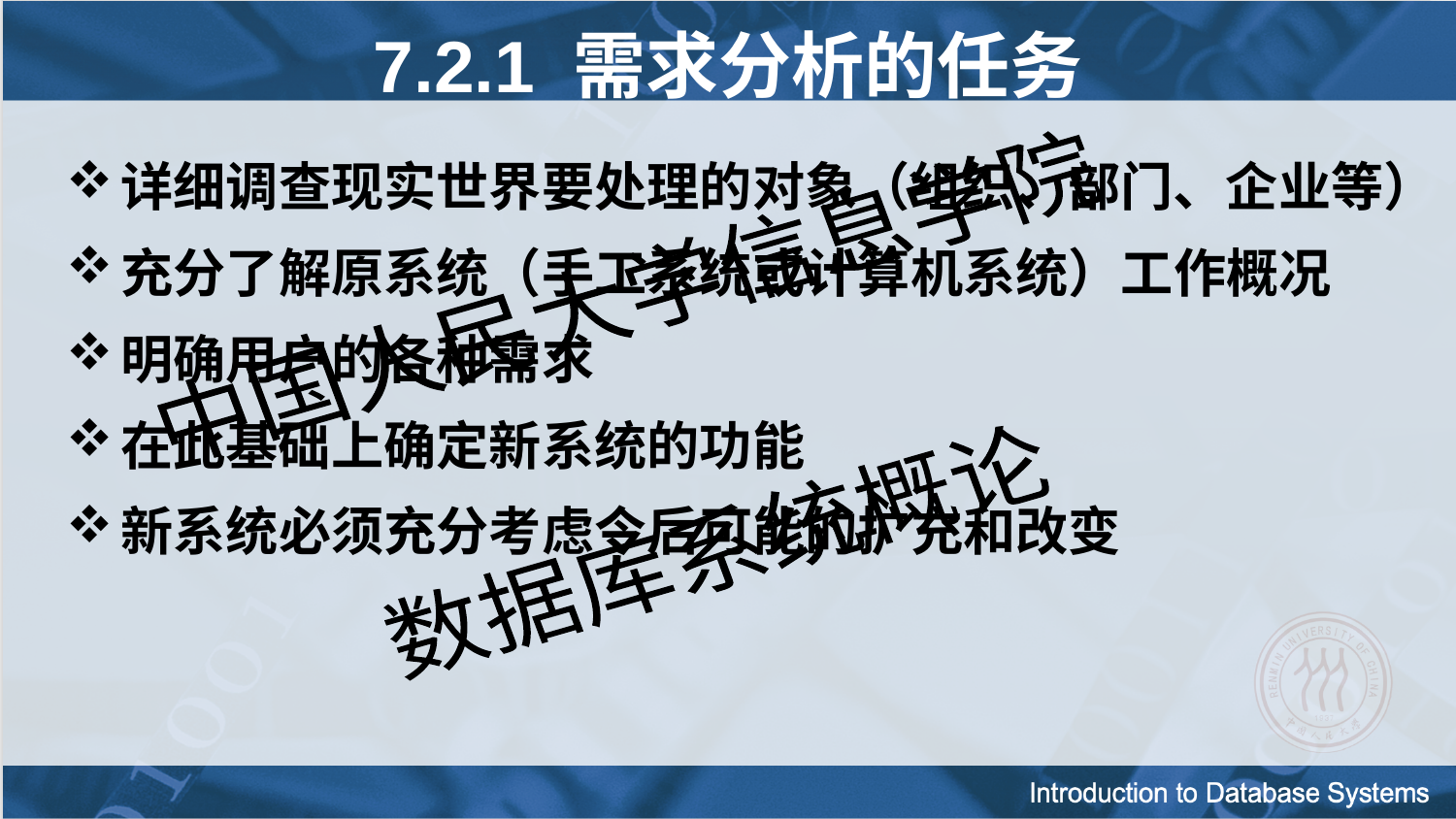

7.2.1 需求分析的任务
详细调查现实世界要处理的对象（组织、部门、企业等）
充分了解原系统（手工系统或计算机系统）工作概况
明确用户的各种需求
在此基础上确定新系统的功能
新系统必须充分考虑今后可能的扩充和改变